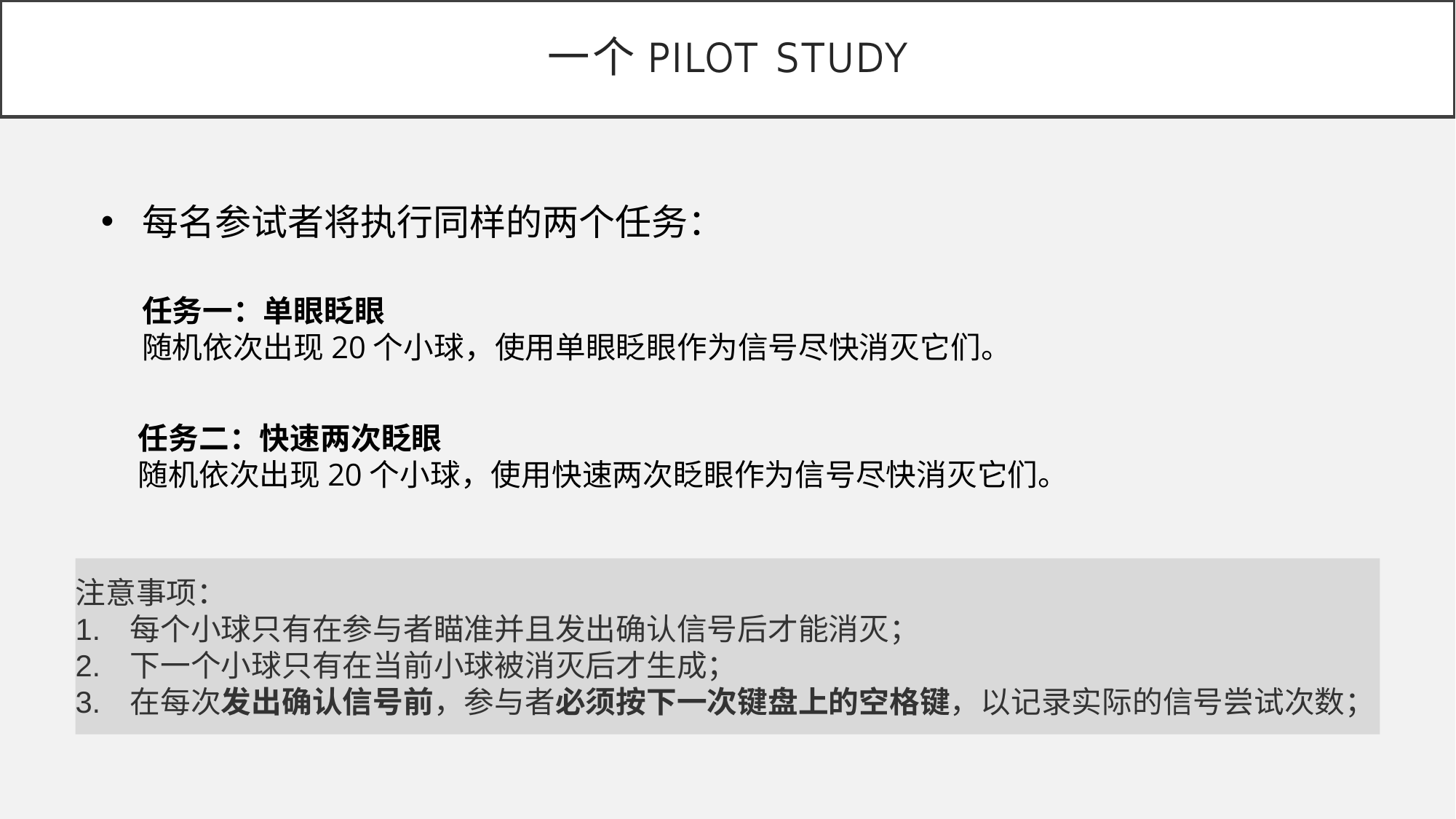

# 一个Pilot Study
每名参试者将执行同样的两个任务：

任务一：单眼眨眼
随机依次出现20个小球，使用单眼眨眼作为信号尽快消灭它们。
任务二：快速两次眨眼
随机依次出现20个小球，使用快速两次眨眼作为信号尽快消灭它们。
注意事项：
每个小球只有在参与者瞄准并且发出确认信号后才能消灭；
下一个小球只有在当前小球被消灭后才生成；
在每次发出确认信号前，参与者必须按下一次键盘上的空格键，以记录实际的信号尝试次数；